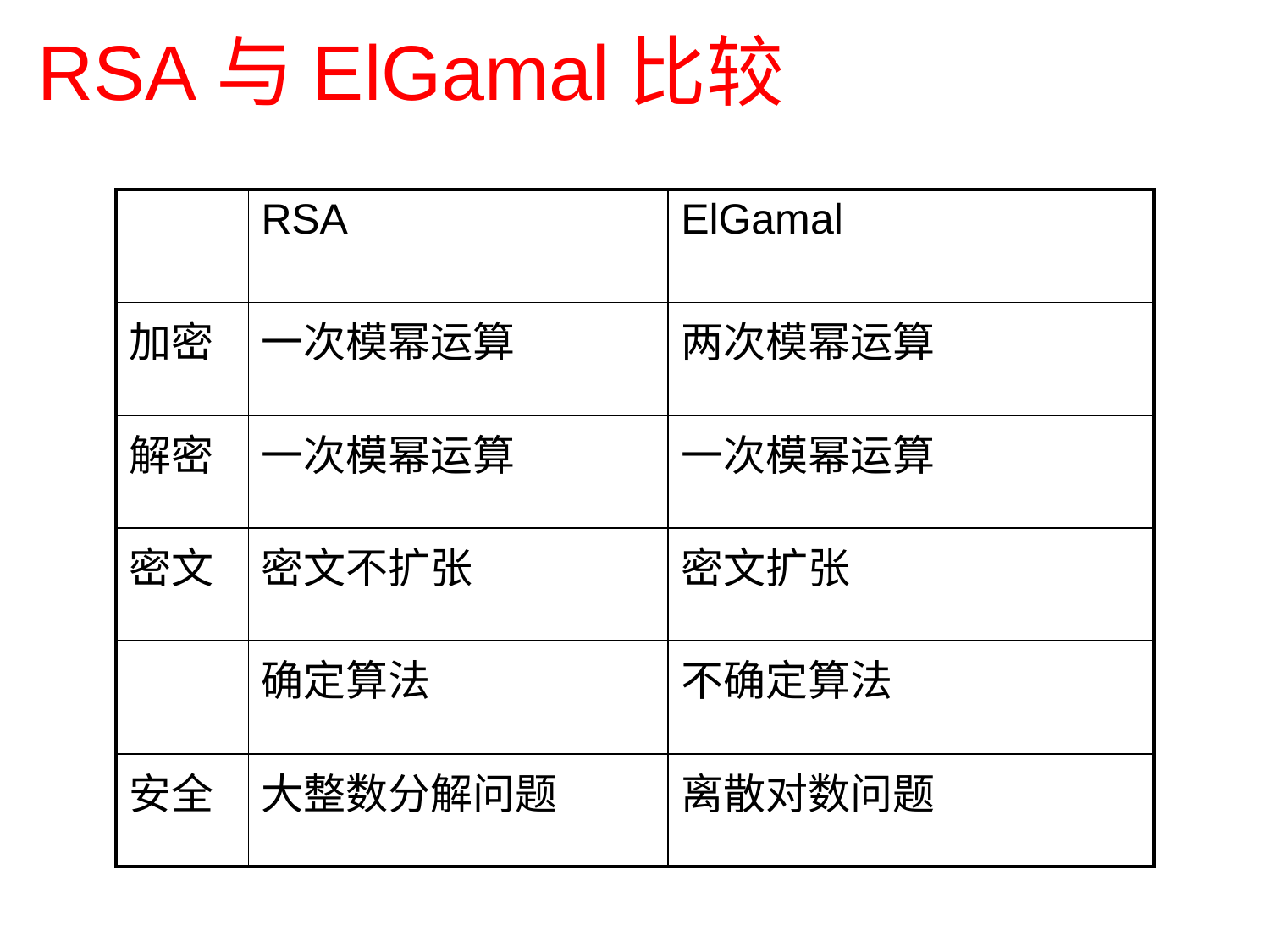

RSA与ElGamal比较
|  | RSA | ElGamal |
| --- | --- | --- |
| 加密 | 一次模幂运算 | 两次模幂运算 |
| 解密 | 一次模幂运算 | 一次模幂运算 |
| 密文 | 密文不扩张 | 密文扩张 |
|  | 确定算法 | 不确定算法 |
| 安全 | 大整数分解问题 | 离散对数问题 |
61